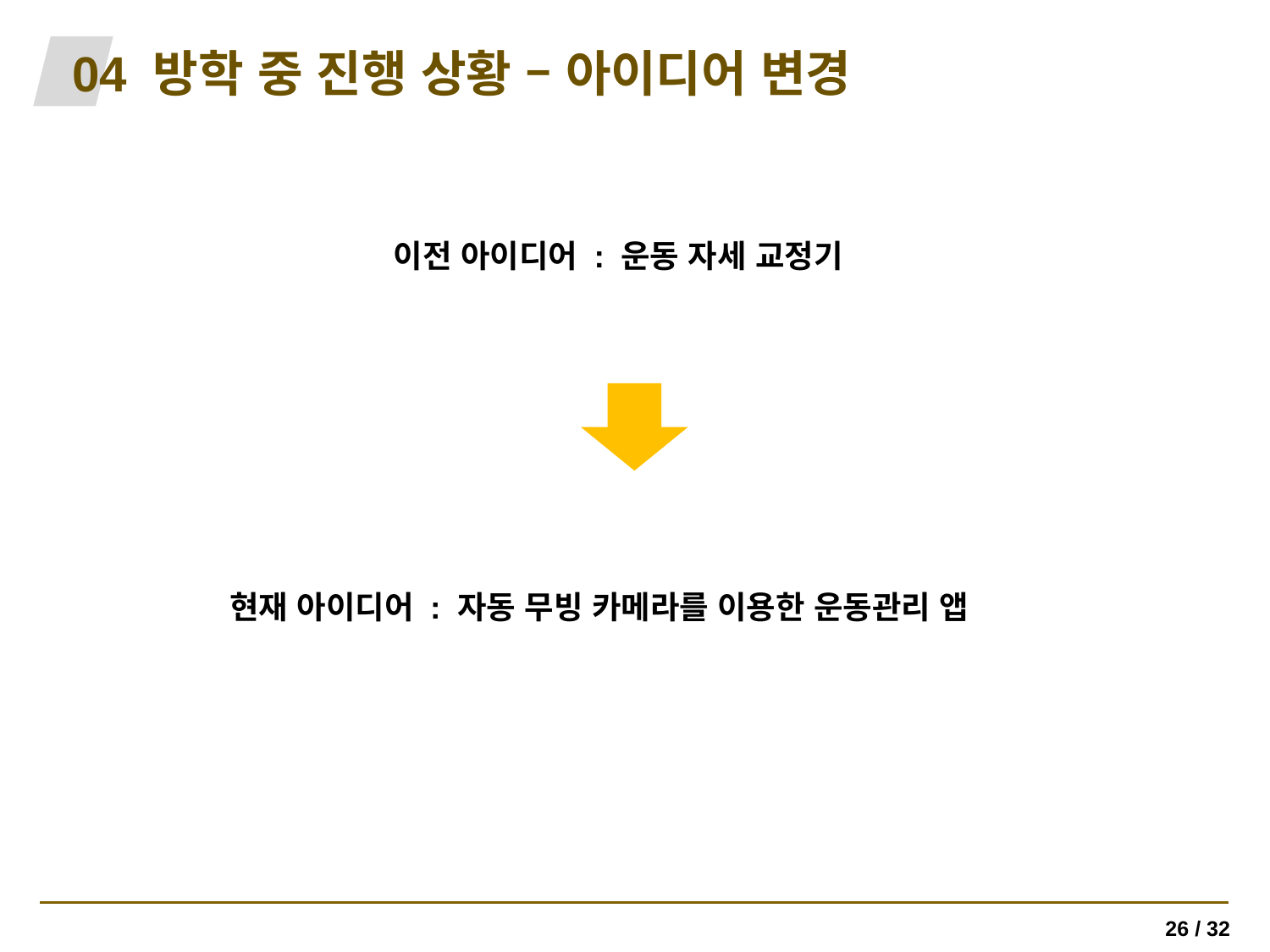

04 방학 중 진행 상황 – 아이디어 변경
이전 아이디어 : 운동 자세 교정기

현재 아이디어 : 자동 무빙 카메라를 이용한 운동관리 앱
26 / 32